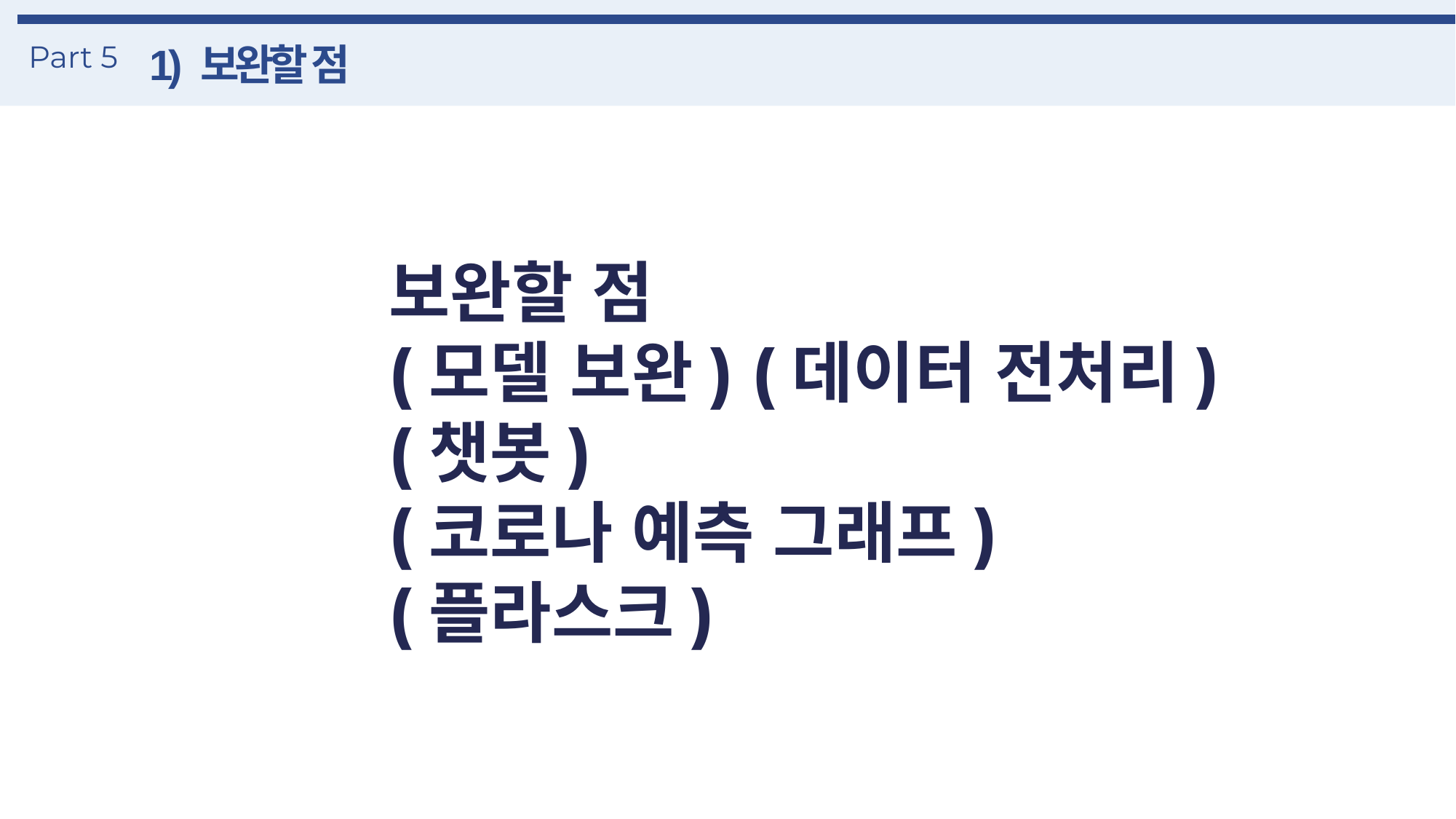

Part 5
1) 보완할 점
보완할 점
(모델 보완) (데이터 전처리)
(챗봇)
(코로나 예측 그래프)
(플라스크)